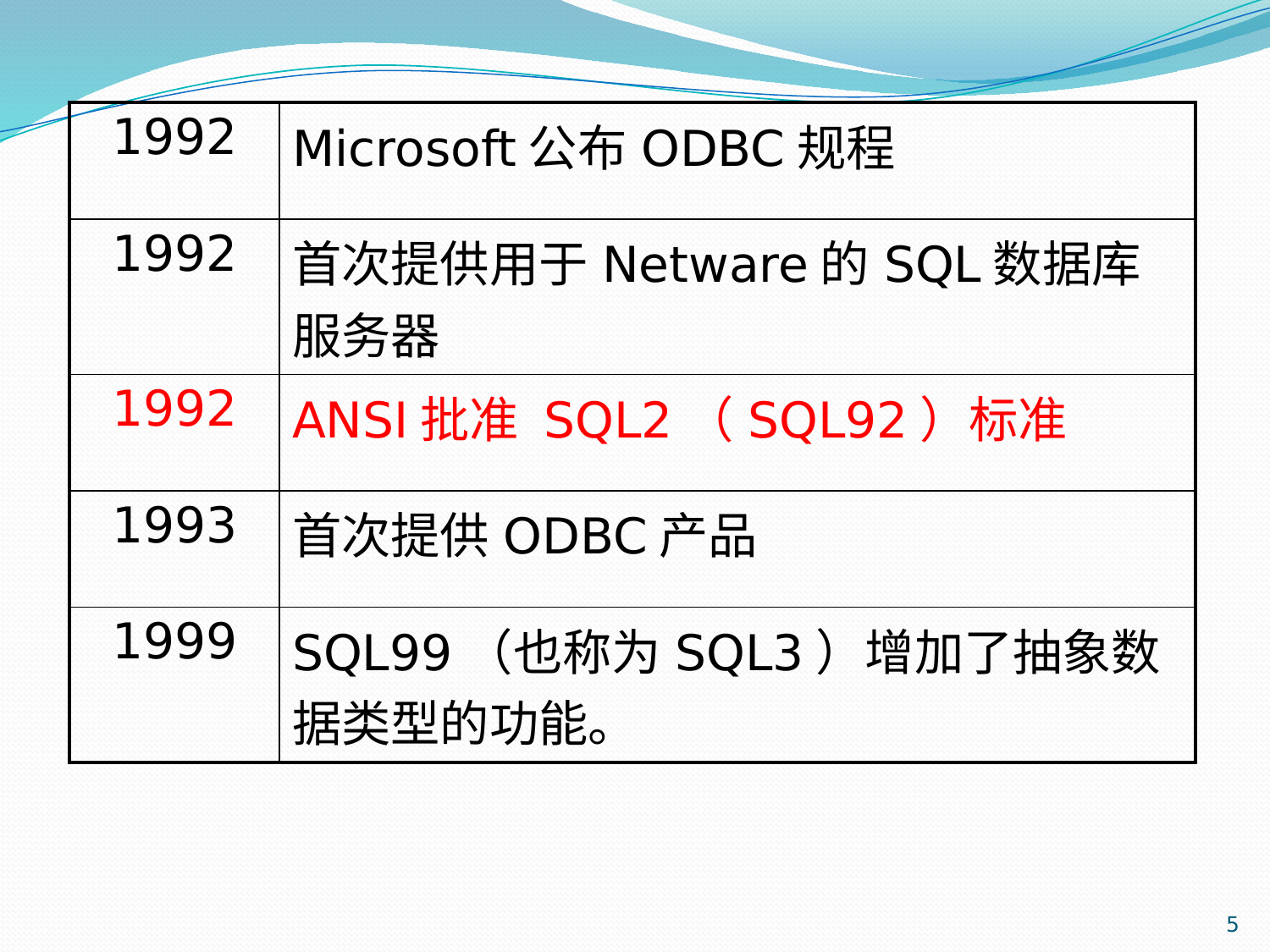

| 1992 | Microsoft公布ODBC规程 |
| --- | --- |
| 1992 | 首次提供用于Netware的SQL数据库服务器 |
| 1992 | ANSI批准 SQL2（SQL92）标准 |
| 1993 | 首次提供ODBC产品 |
| 1999 | SQL99（也称为SQL3）增加了抽象数据类型的功能。 |
5